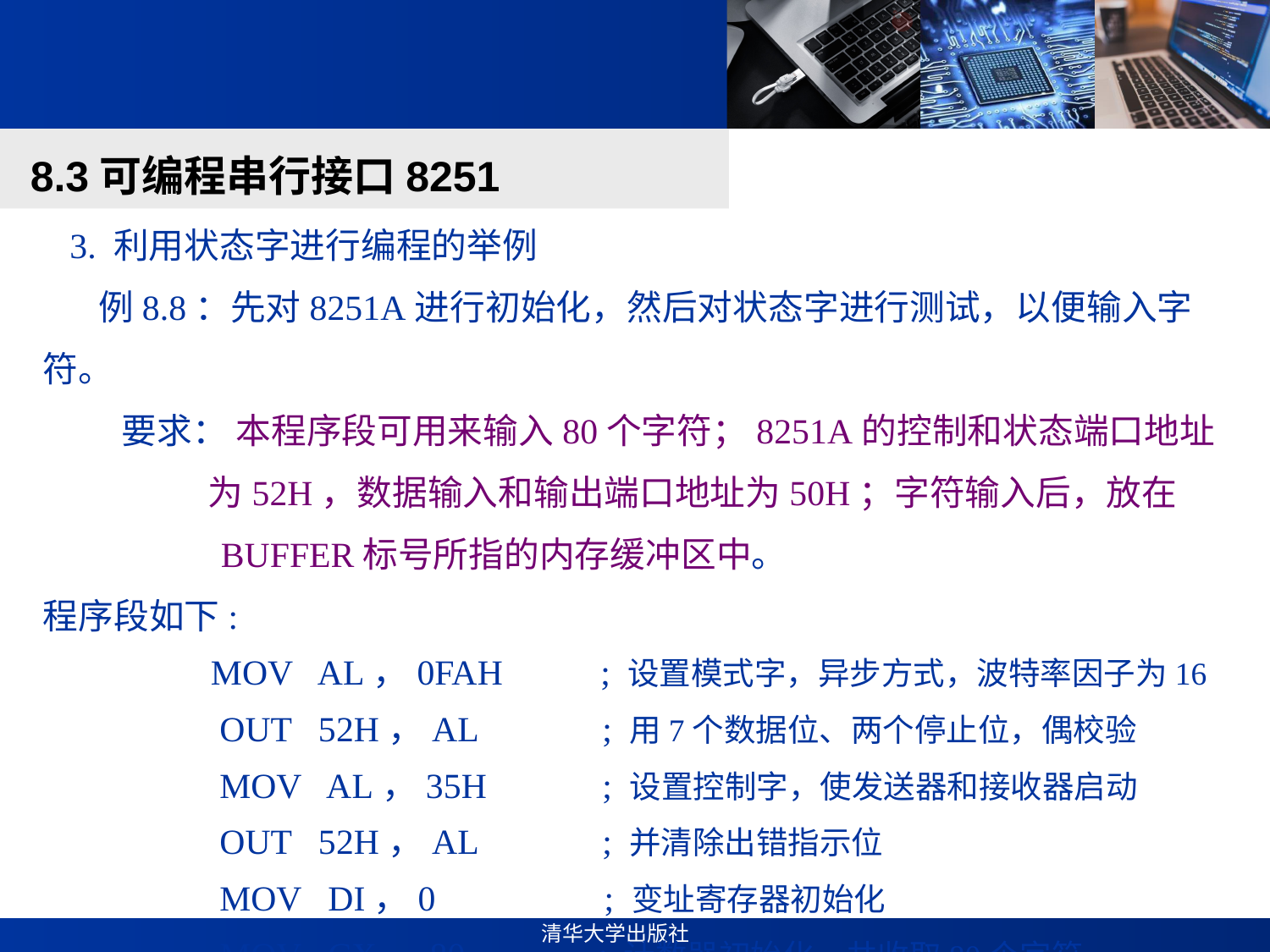

#
8.3可编程串行接口8251
   3. 利用状态字进行编程的举例
      例8.8：先对8251A进行初始化，然后对状态字进行测试，以便输入字符。
         要求： 本程序段可用来输入80个字符；8251A的控制和状态端口地址
                    为52H，数据输入和输出端口地址为50H；字符输入后，放在
                    BUFFER标号所指的内存缓冲区中。
程序段如下:
  MOV   AL，0FAH           ; 设置模式字，异步方式，波特率因子为16
   OUT   52H，AL              ; 用7个数据位、两个停止位，偶校验
   MOV   AL，35H             ; 设置控制字，使发送器和接收器启动
   OUT   52H，AL              ; 并清除出错指示位
   MOV   DI，0                   ; 变址寄存器初始化
   MOV   CX，80               ; 计数器初始化，共收取80个字符